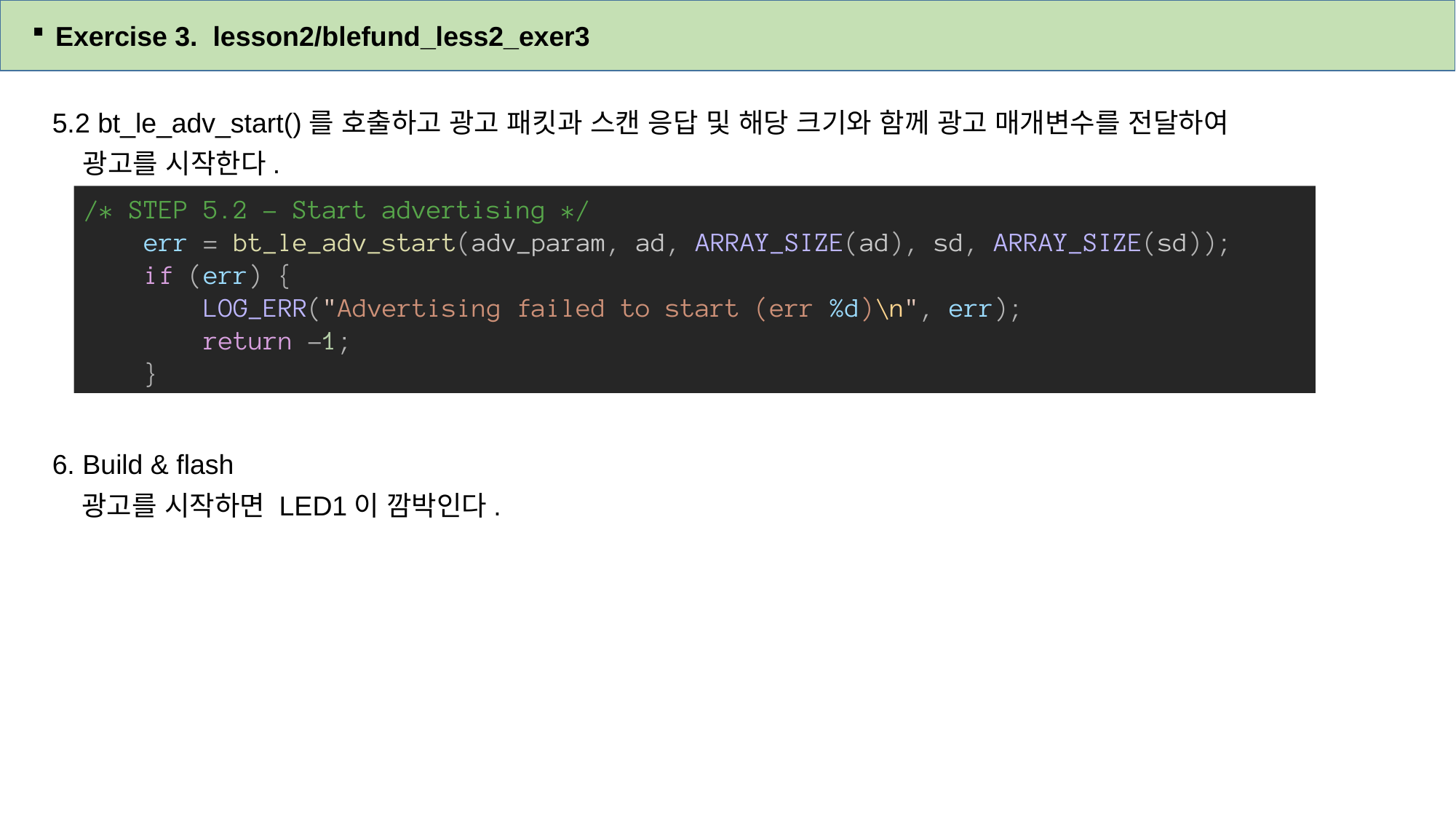

Exercise 3.  lesson2/blefund_less2_exer3
5.2 bt_le_adv_start()를 호출하고 광고 패킷과 스캔 응답 및 해당 크기와 함께 광고 매개변수를 전달하여
    광고를 시작한다.

6. Build & flash
   광고를 시작하면 LED1이 깜박인다.
/* STEP 5.2 - Start advertising */
    err = bt_le_adv_start(adv_param, ad, ARRAY_SIZE(ad), sd, ARRAY_SIZE(sd));
    if (err) {
        LOG_ERR("Advertising failed to start (err %d)\n", err);
        return -1;
    }